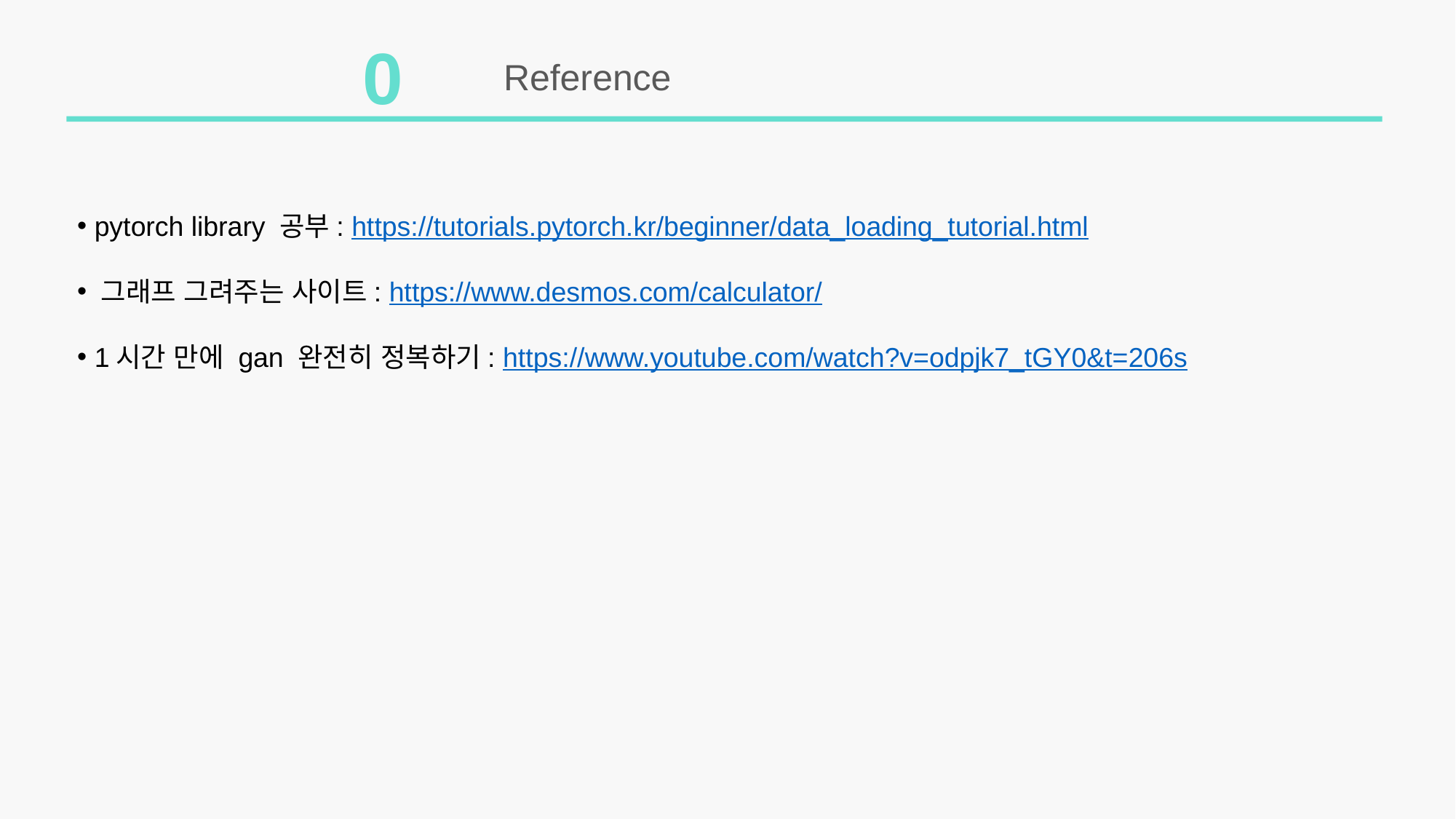

0
Reference

 pytorch library 공부: https://tutorials.pytorch.kr/beginner/data_loading_tutorial.html

 그래프 그려주는 사이트: https://www.desmos.com/calculator/

 1시간 만에 gan 완전히 정복하기: https://www.youtube.com/watch?v=odpjk7_tGY0&t=206s